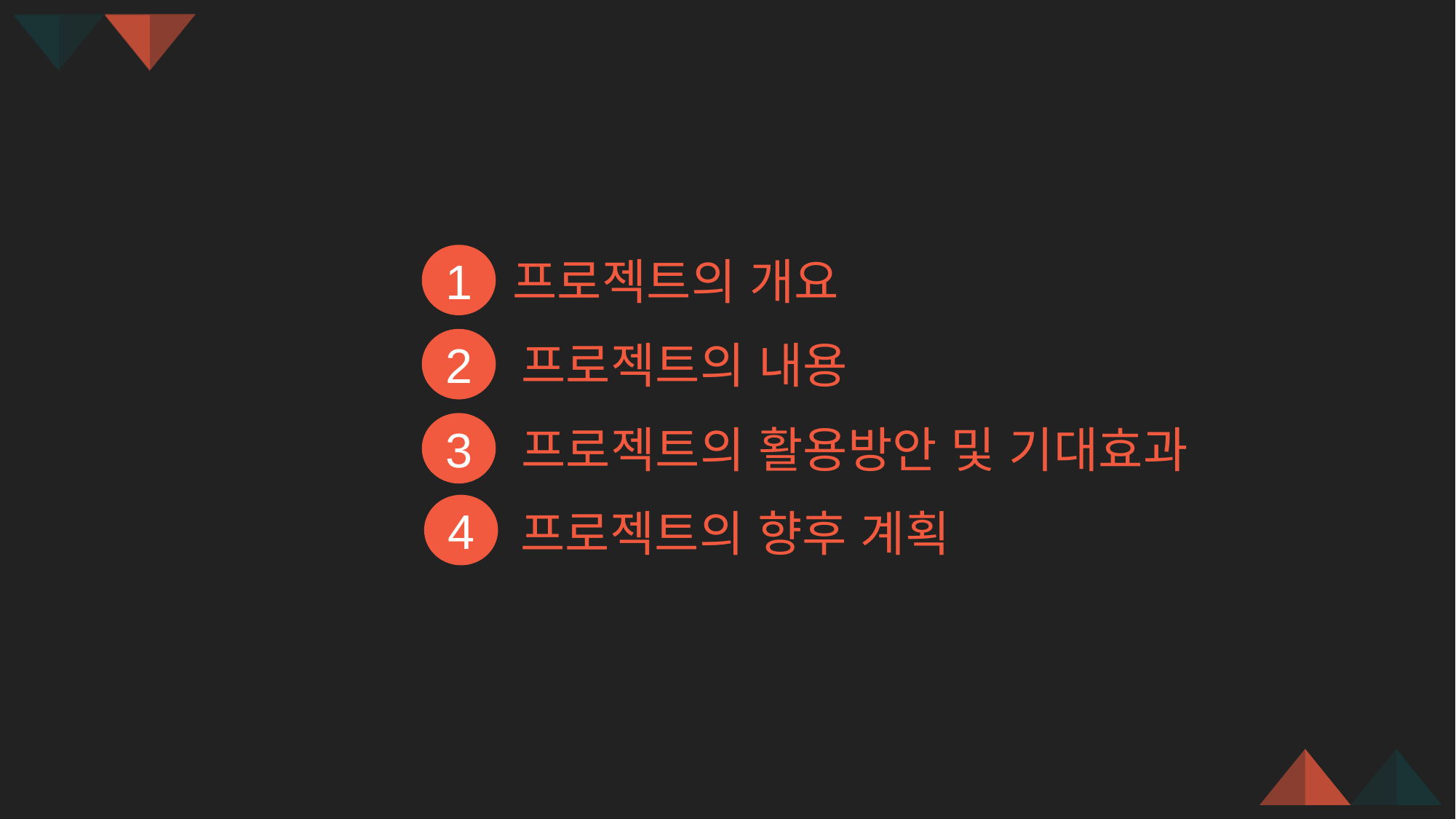

1
프로젝트의 개요
2
프로젝트의 내용
3
프로젝트의 활용방안 및 기대효과
4
프로젝트의 향후 계획